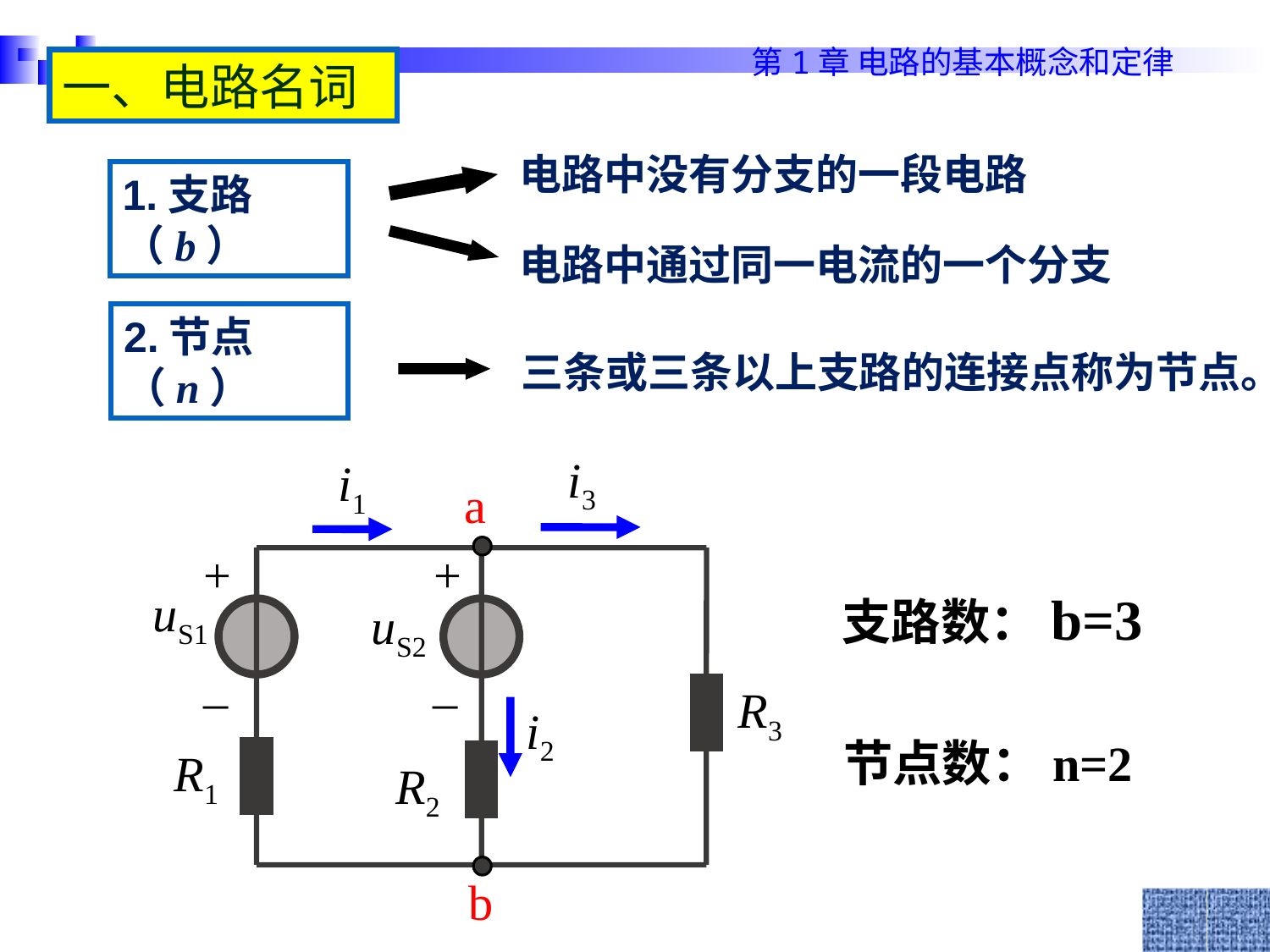

一、电路名词
电路中没有分支的一段电路
1.支路（b）

电路中通过同一电流的一个分支

2.节点（n）
三条或三条以上支路的连接点称为节点。

i3

i1

a
+
+

uS1
uS2

_
_

R3

R1

R2

支路数：b=3

i2
节点数：n=2
b